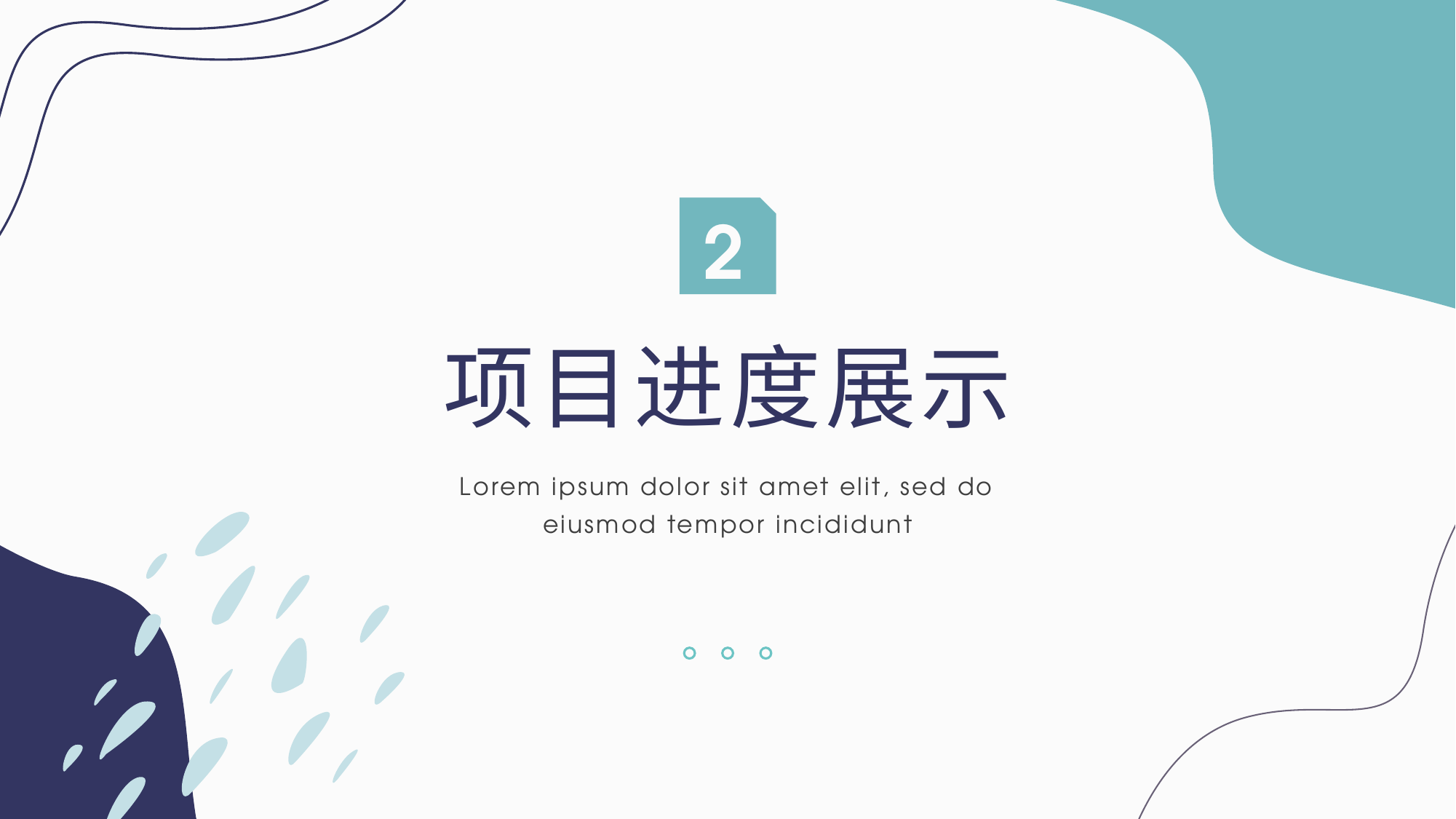

2
项目进度展示
Lorem ipsum dolor sit amet elit, sed do eiusmod tempor incididunt